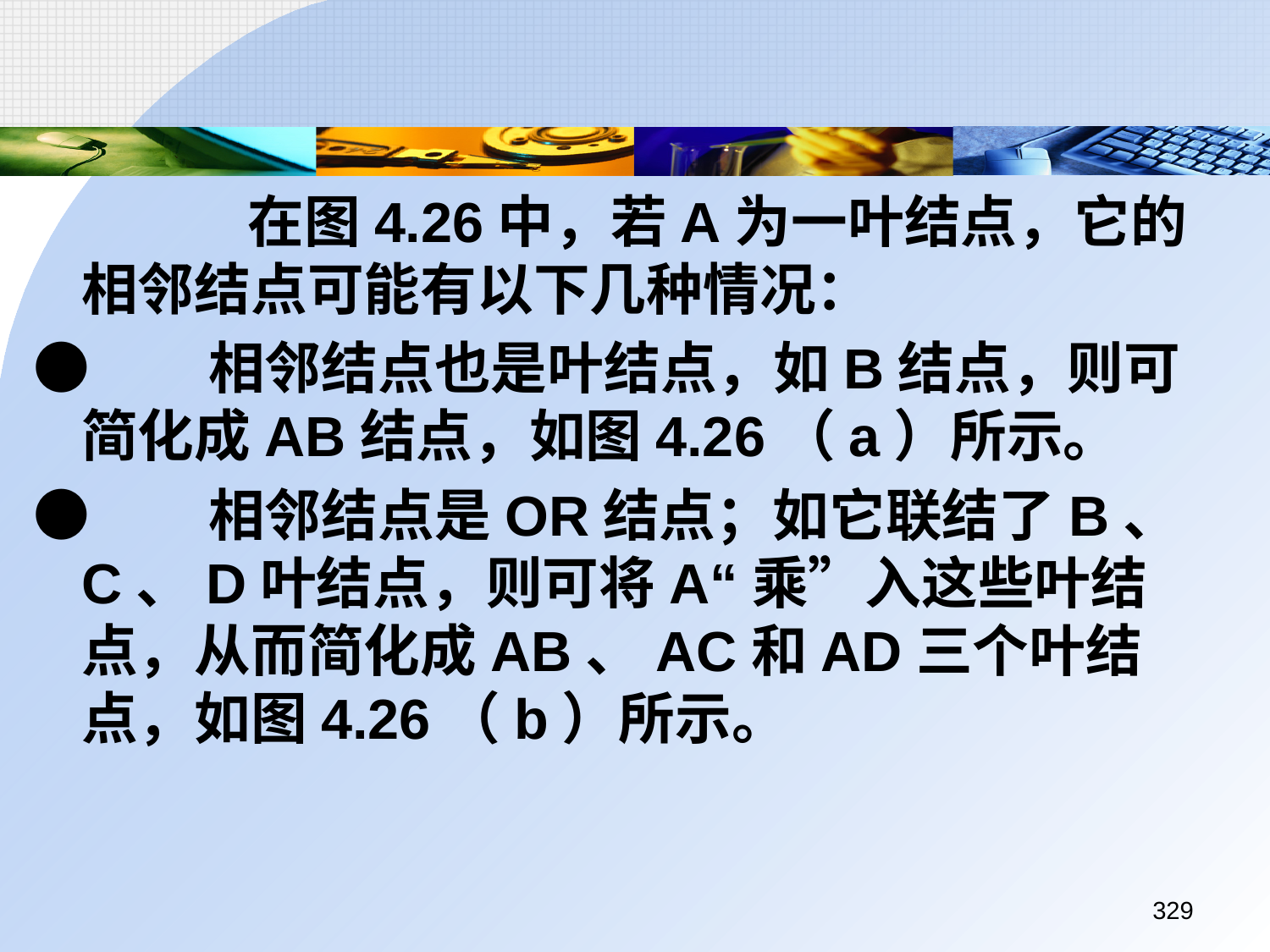

在图4.26中，若A为一叶结点，它的相邻结点可能有以下几种情况：
●	相邻结点也是叶结点，如B结点，则可简化成AB结点，如图4.26（a）所示。
●	相邻结点是OR结点；如它联结了B、C、D叶结点，则可将A“乘”入这些叶结点，从而简化成AB、AC和AD三个叶结点，如图4.26（b）所示。

329